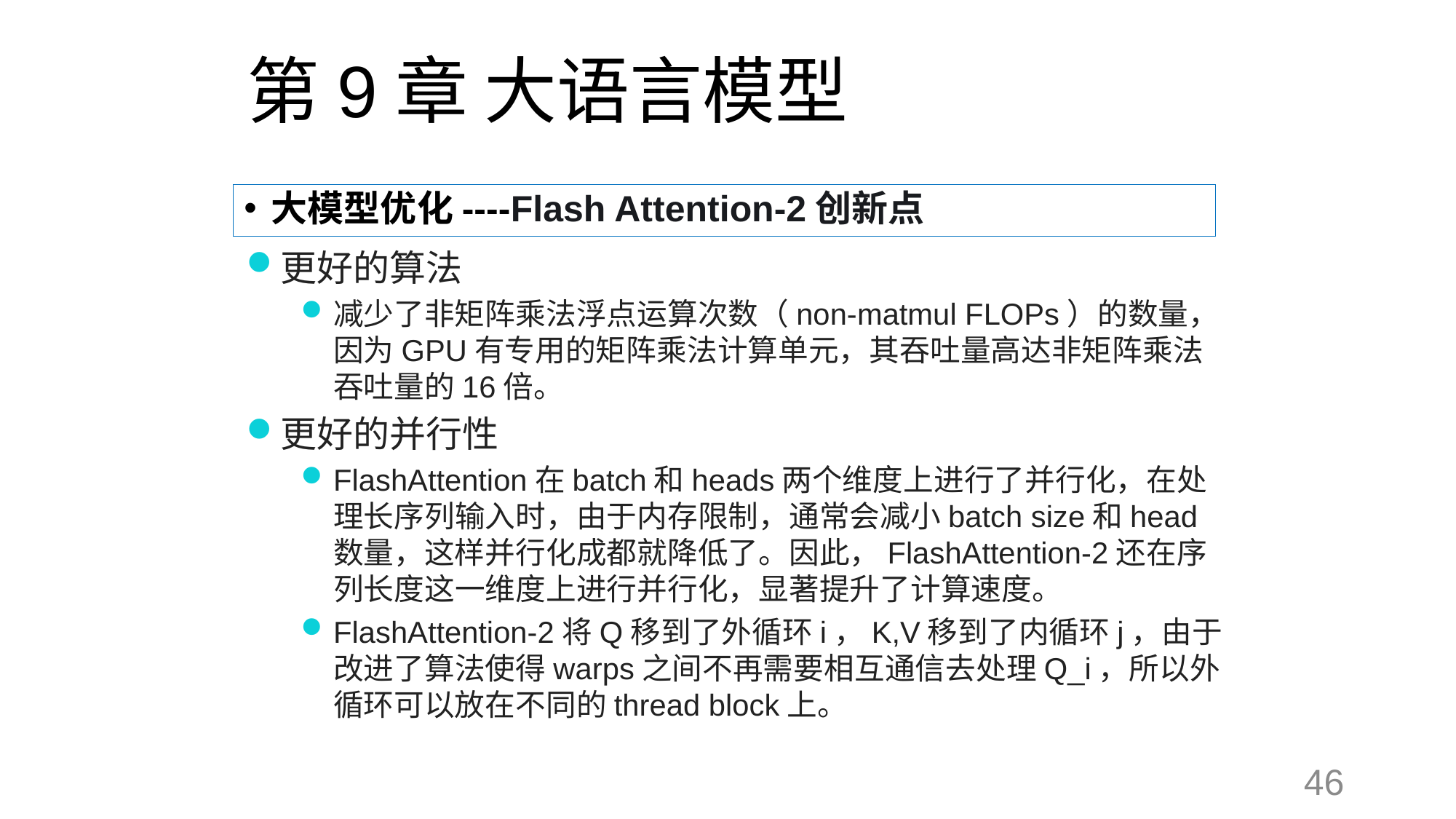

# 第9章 大语言模型
大模型优化----Flash Attention-2创新点

更好的算法
减少了非矩阵乘法浮点运算次数（non-matmul FLOPs）的数量，因为GPU有专用的矩阵乘法计算单元，其吞吐量高达非矩阵乘法吞吐量的16倍。
更好的并行性
FlashAttention在batch和heads两个维度上进行了并行化，在处理长序列输入时，由于内存限制，通常会减小batch size和head数量，这样并行化成都就降低了。因此，FlashAttention-2还在序列长度这一维度上进行并行化，显著提升了计算速度。
FlashAttention-2将Q移到了外循环i，K,V移到了内循环j，由于改进了算法使得warps之间不再需要相互通信去处理Q_i，所以外循环可以放在不同的thread block上。

46